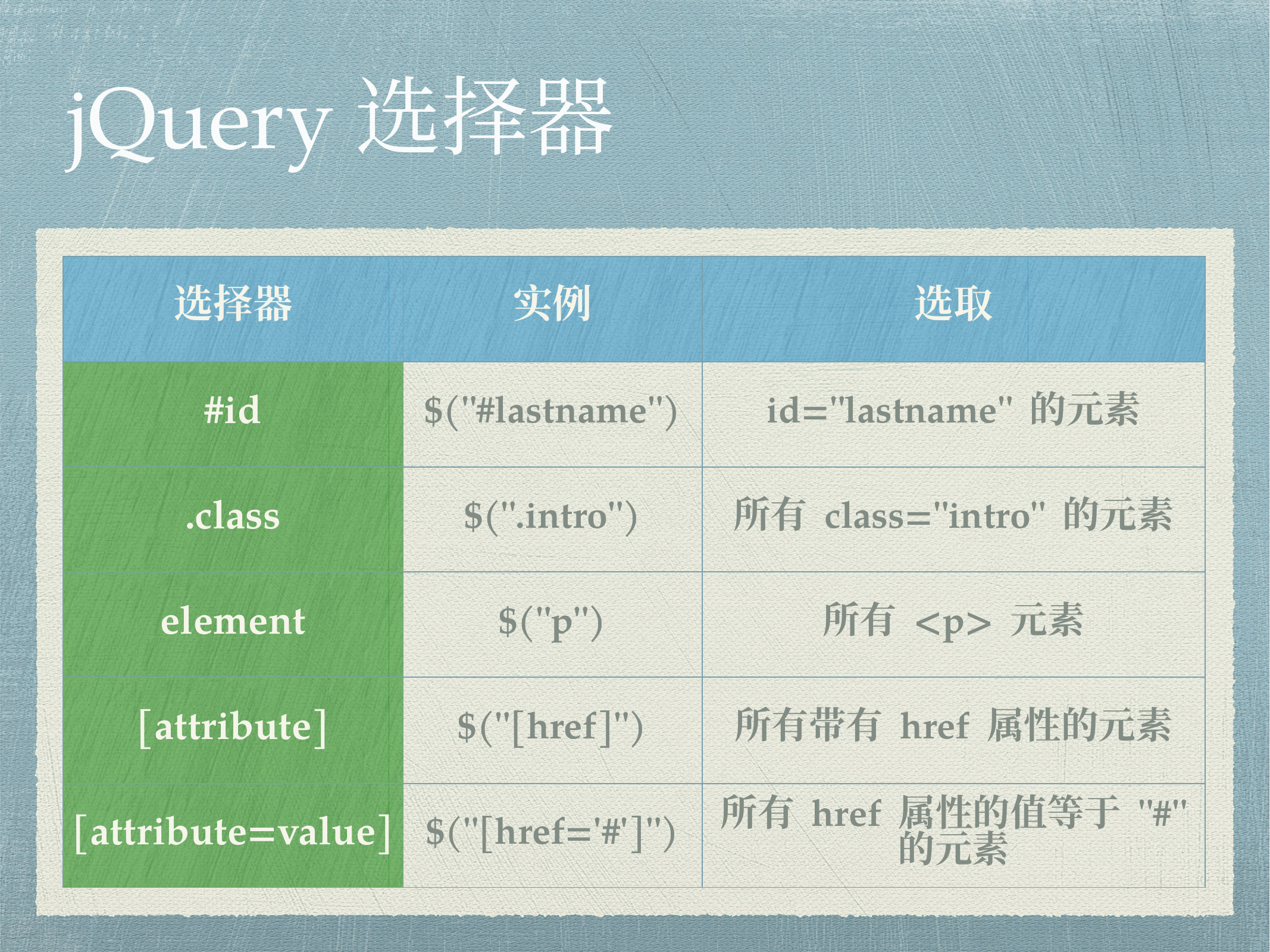

# jQuery选择器
| 选择器 | 实例 | 选取 |
| --- | --- | --- |
| #id | $("#lastname") | id="lastname" 的元素 |
| .class | $(".intro") | 所有 class="intro" 的元素 |
| element | $("p") | 所有 <p> 元素 |
| [attribute] | $("[href]") | 所有带有 href 属性的元素 |
| [attribute=value] | $("[href='#']") | 所有 href 属性的值等于 "#" 的元素 |